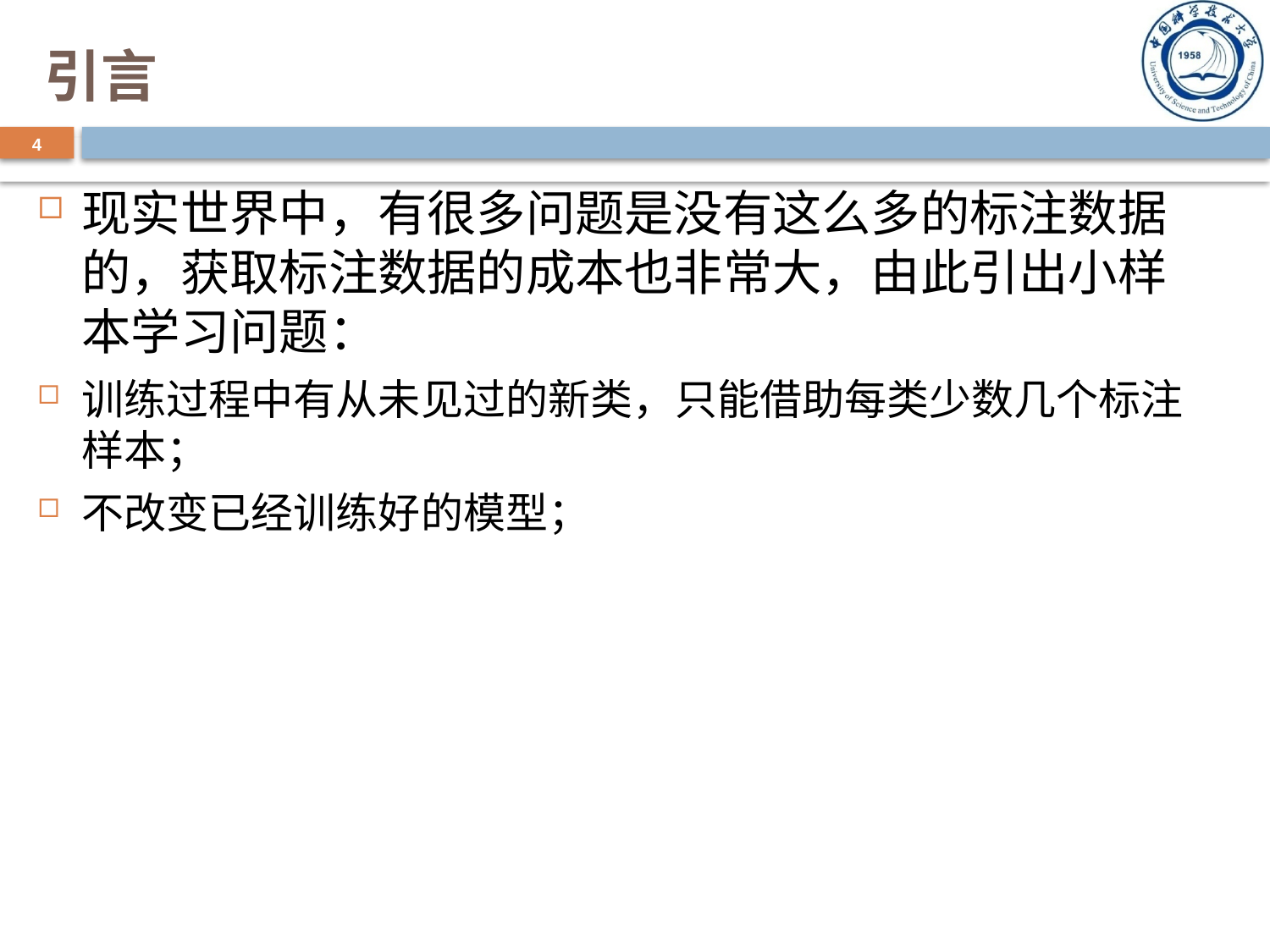

# 引言
4
现实世界中，有很多问题是没有这么多的标注数据的，获取标注数据的成本也非常大，由此引出小样本学习问题：
训练过程中有从未见过的新类，只能借助每类少数几个标注样本；
不改变已经训练好的模型；